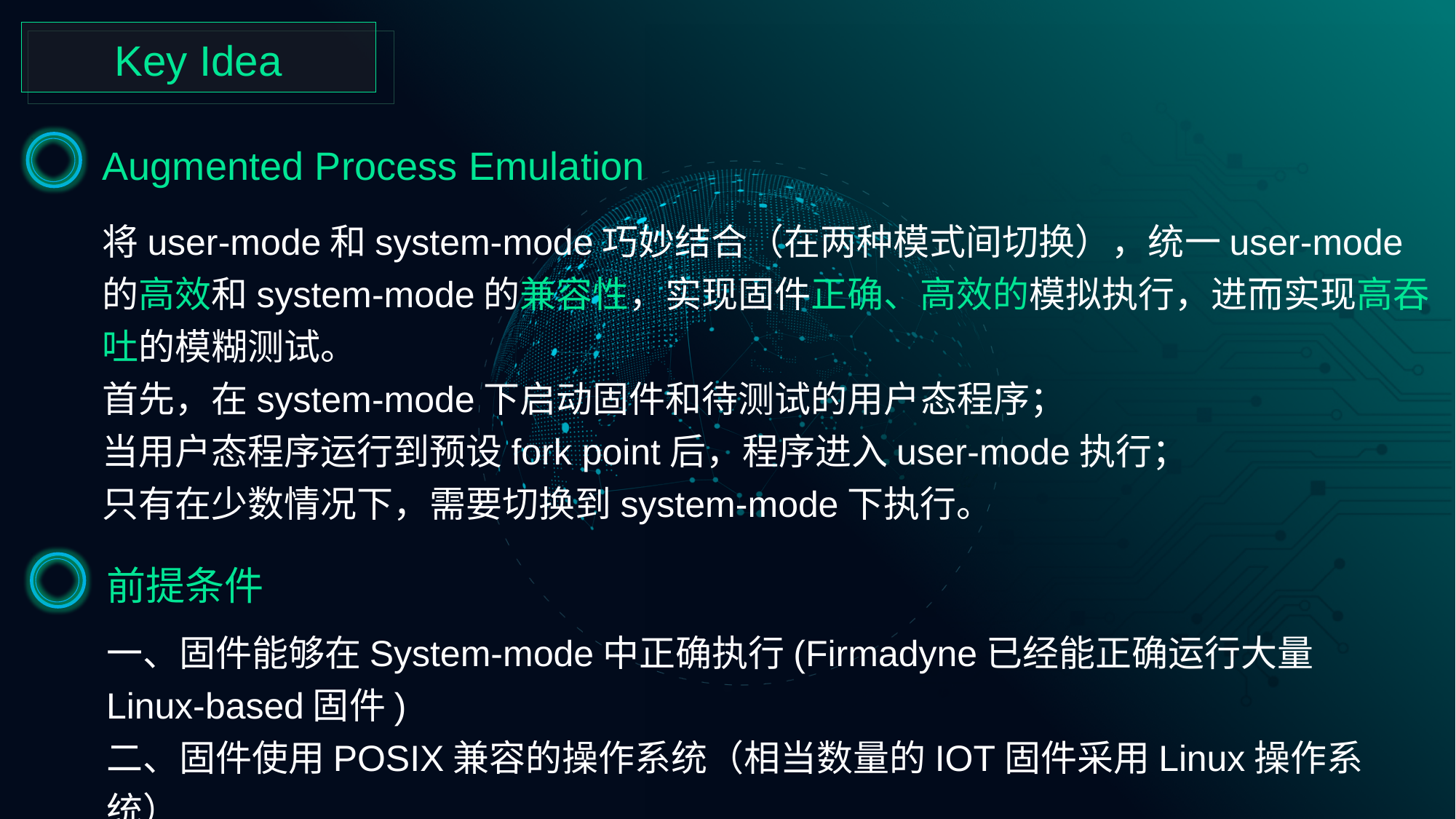

Key Idea

Augmented Process Emulation
将user-mode和system-mode巧妙结合（在两种模式间切换），统一user-mode的高效和system-mode的兼容性，实现固件正确、高效的模拟执行，进而实现高吞吐的模糊测试。
首先，在system-mode下启动固件和待测试的用户态程序；
当用户态程序运行到预设fork point后，程序进入user-mode执行；
只有在少数情况下，需要切换到system-mode下执行。

前提条件
一、固件能够在System-mode中正确执行(Firmadyne已经能正确运行大量Linux-based固件)
二、固件使用POSIX兼容的操作系统（相当数量的IOT固件采用Linux操作系统）